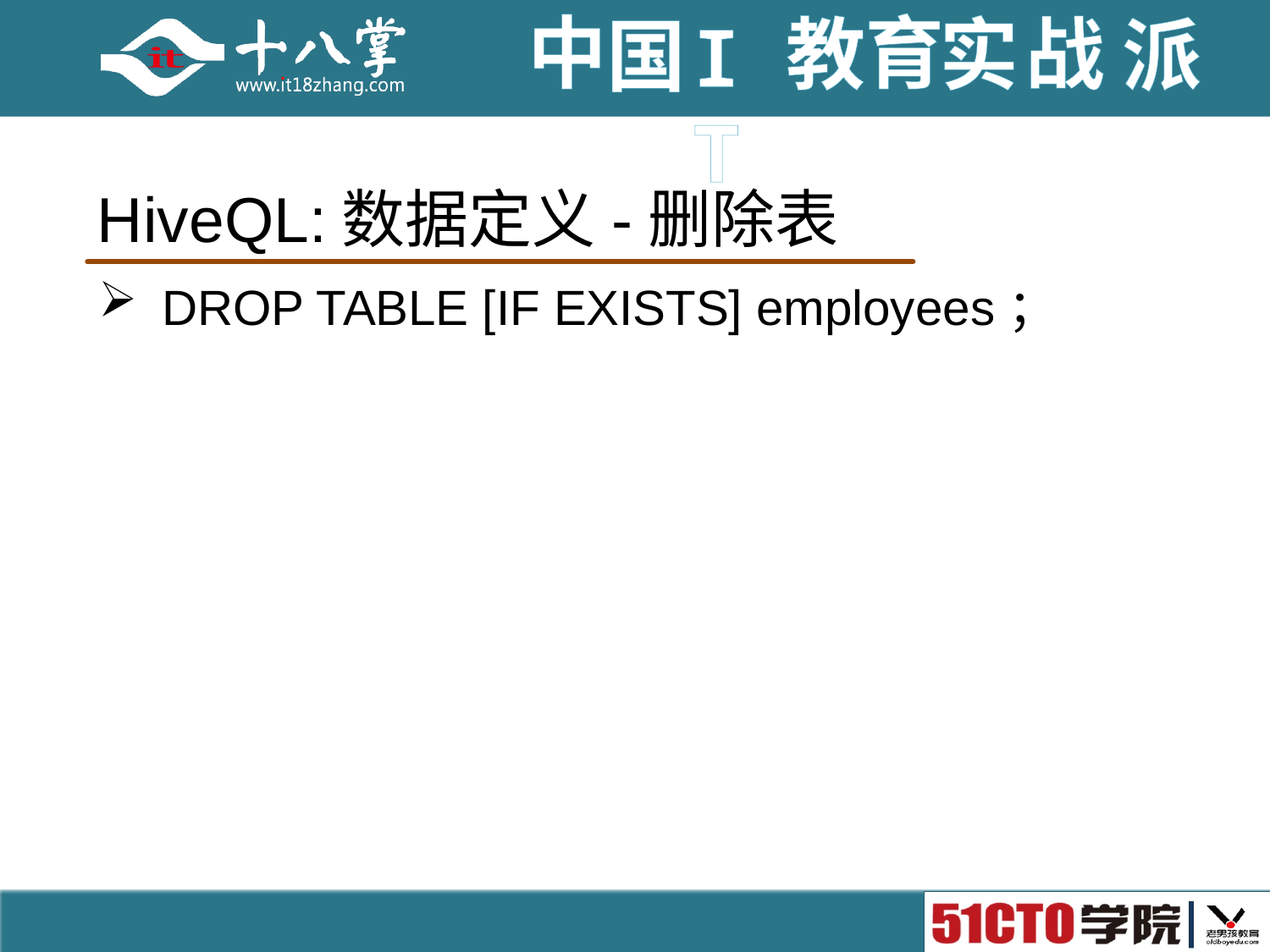

# HiveQL:数据定义-删除表
DROP TABLE [IF EXISTS] employees；